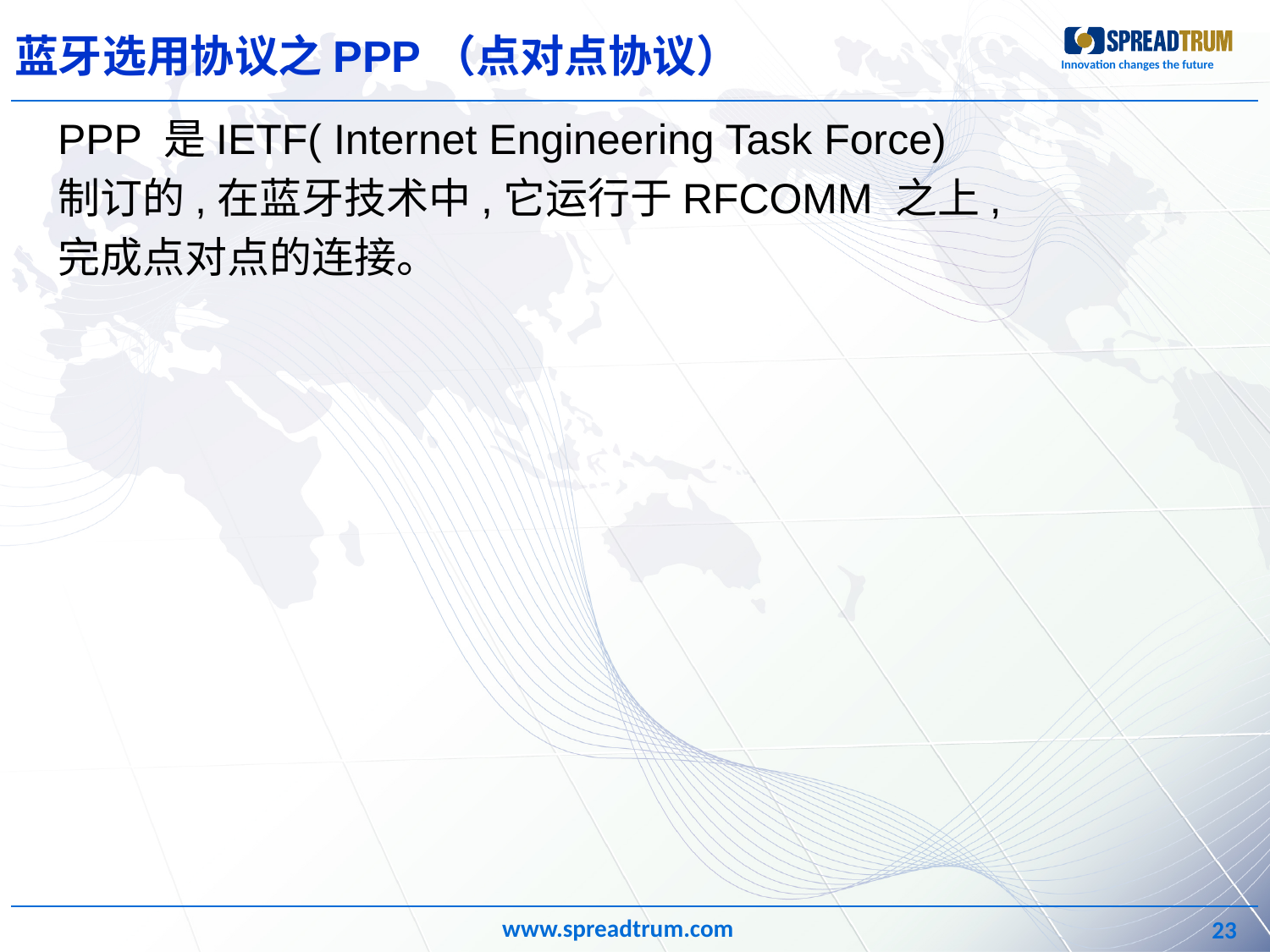

# 蓝牙选用协议之PPP（点对点协议）
PPP 是IETF( Internet Engineering Task Force)
制订的,在蓝牙技术中,它运行于RFCOMM 之上,
完成点对点的连接。